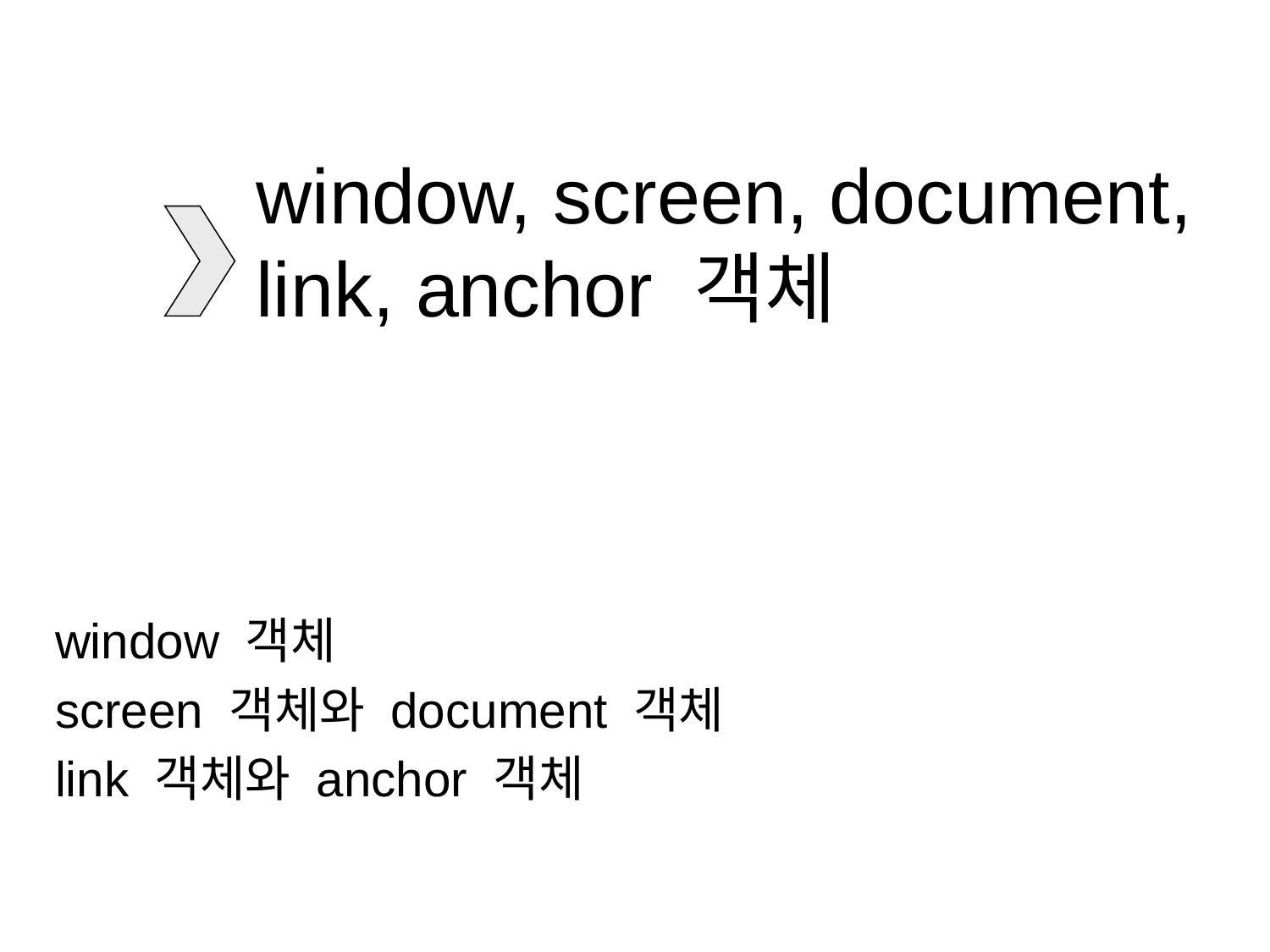

# window, screen, document, link, anchor 객체
window 객체
screen 객체와 document 객체
link 객체와 anchor 객체